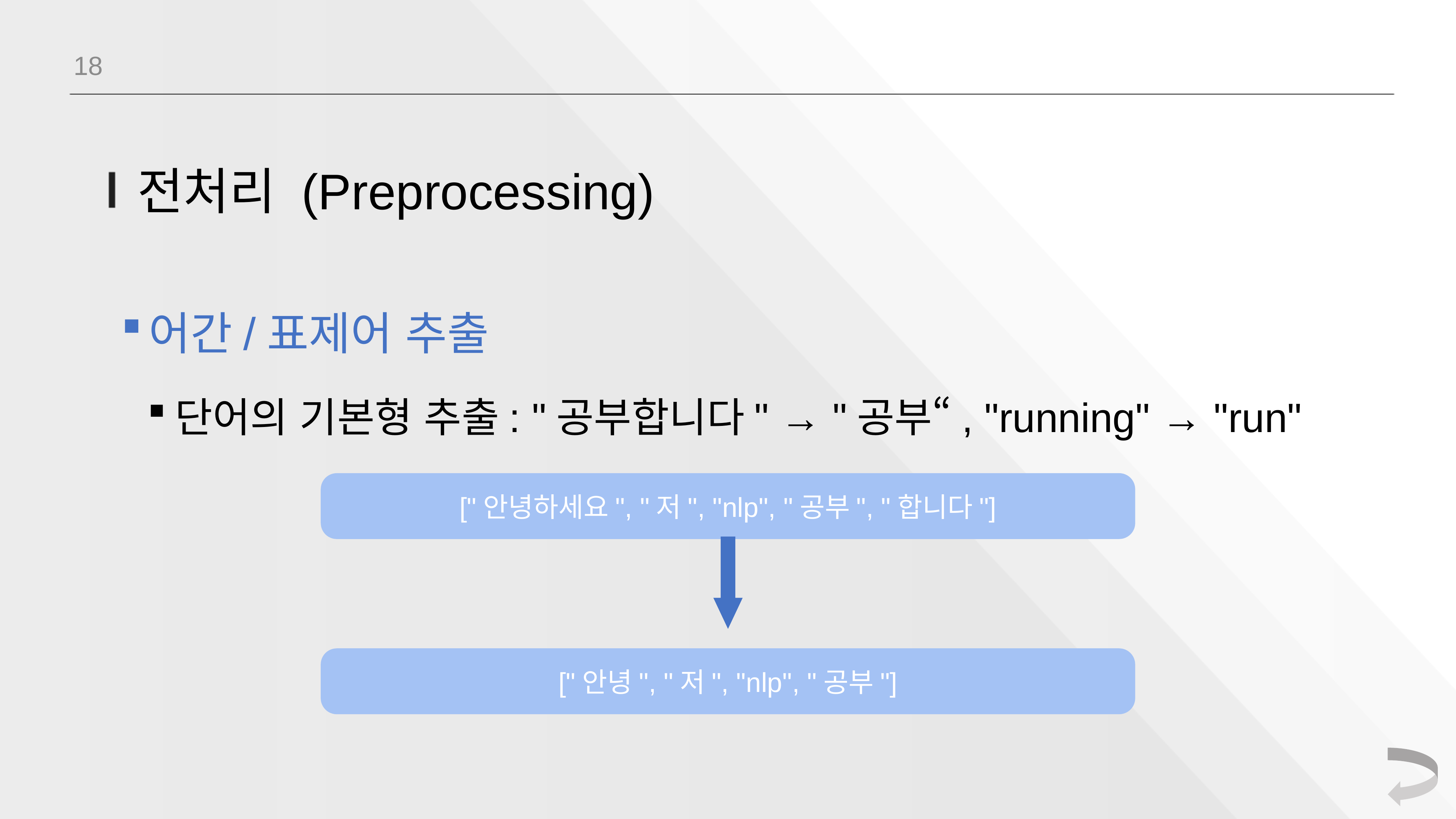

18
# 전처리 (Preprocessing)
어간/표제어 추출
단어의 기본형 추출: "공부합니다" → "공부“, "running" → "run"

["안녕하세요", "저", "nlp", "공부", "합니다"]

["안녕", "저", "nlp", "공부"]